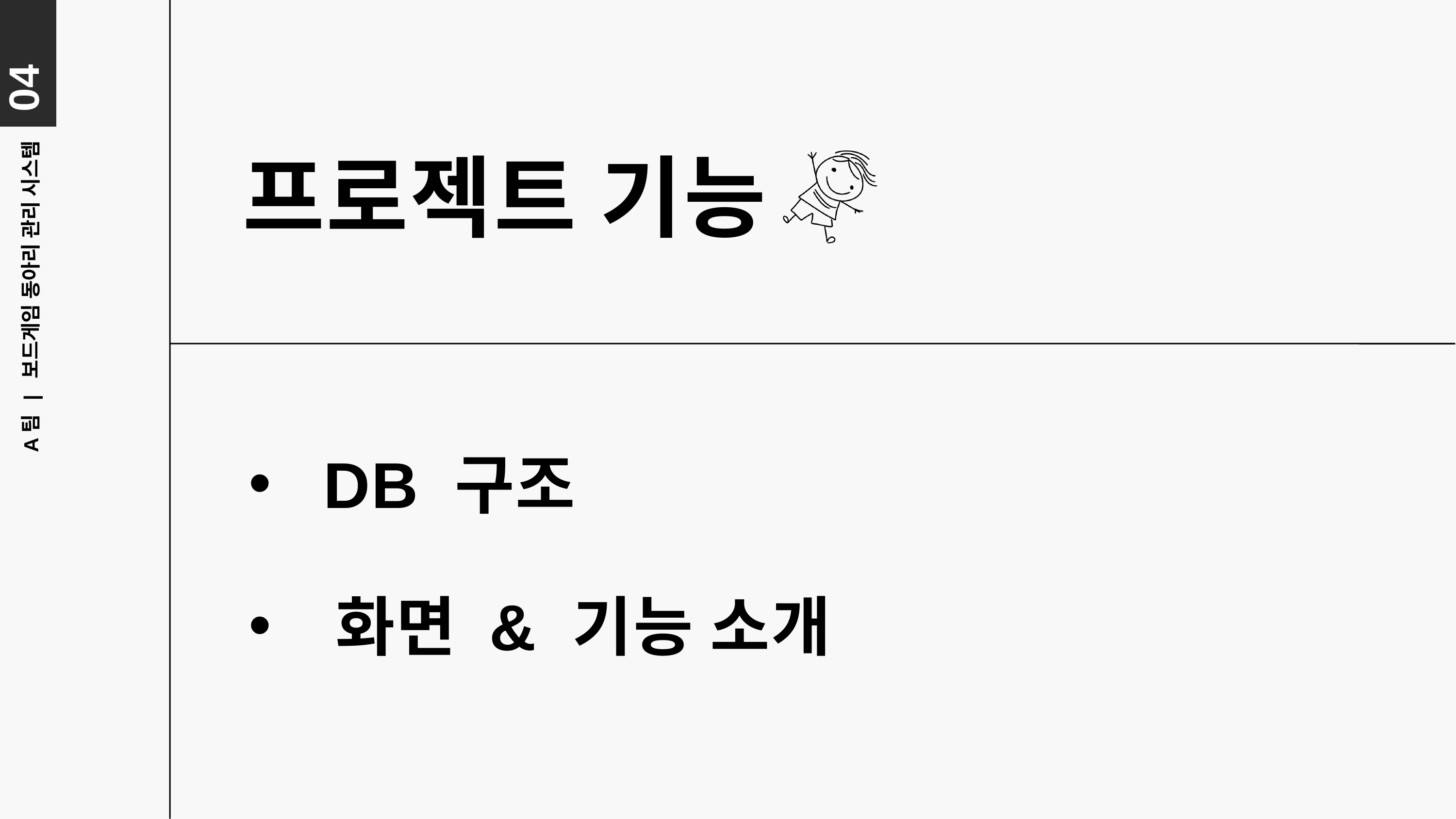

04

프로젝트 기능

A팀  |  보드게임 동아리 관리 시스템

 DB 구조
 화면 & 기능 소개